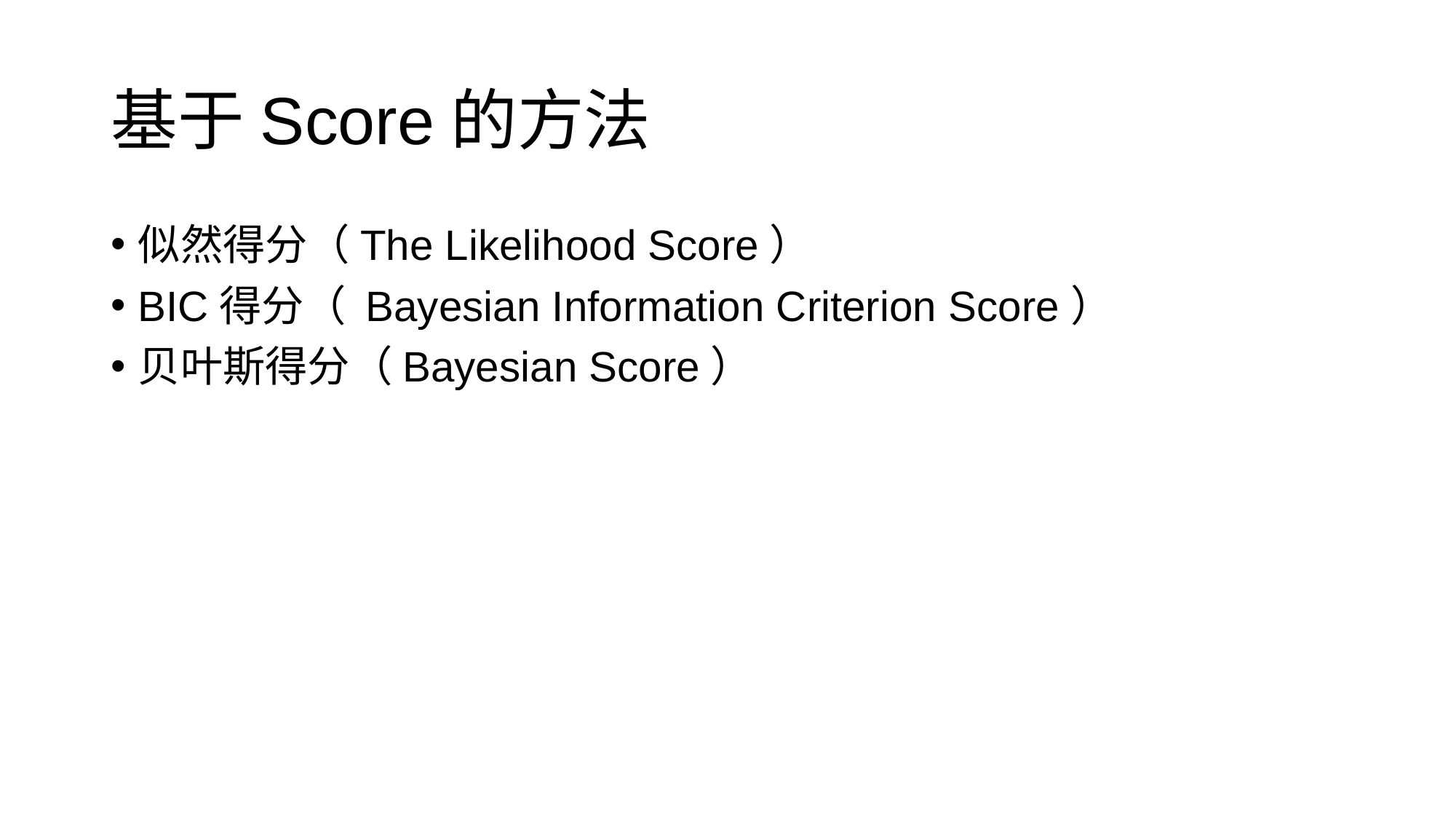

# 基于Score的方法
似然得分（The Likelihood Score）
BIC得分（ Bayesian Information Criterion Score）
贝叶斯得分（Bayesian Score）